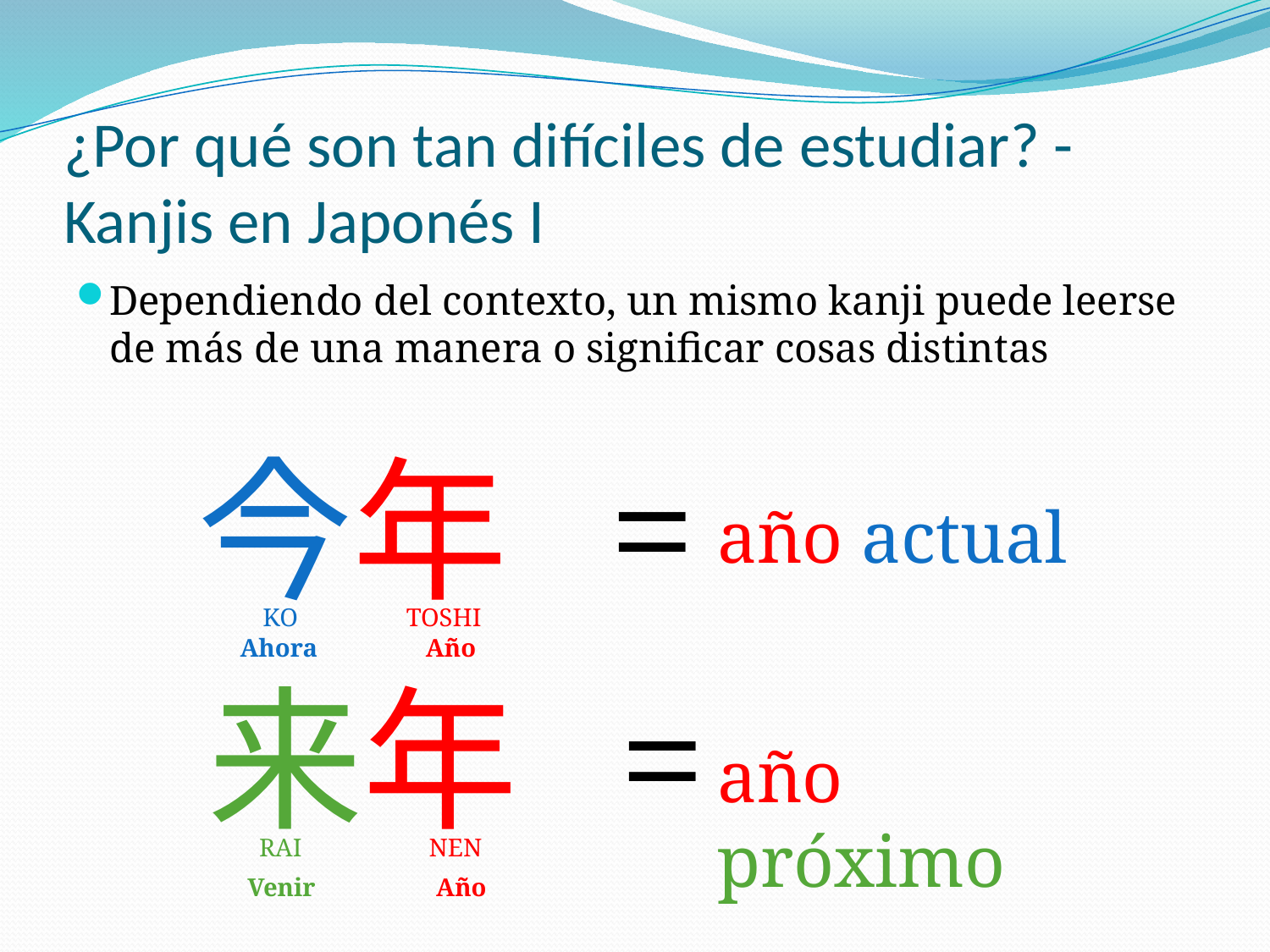

# ¿Por qué son tan difíciles de estudiar? - Kanjis en Japonés I
Dependiendo del contexto, un mismo kanji puede leerse de más de una manera o significar cosas distintas
今年  =
año actual
    KO                 TOSHI
  Ahora                 Año
来年  =
año próximo
     RAI                    NEN
Venir                   Año